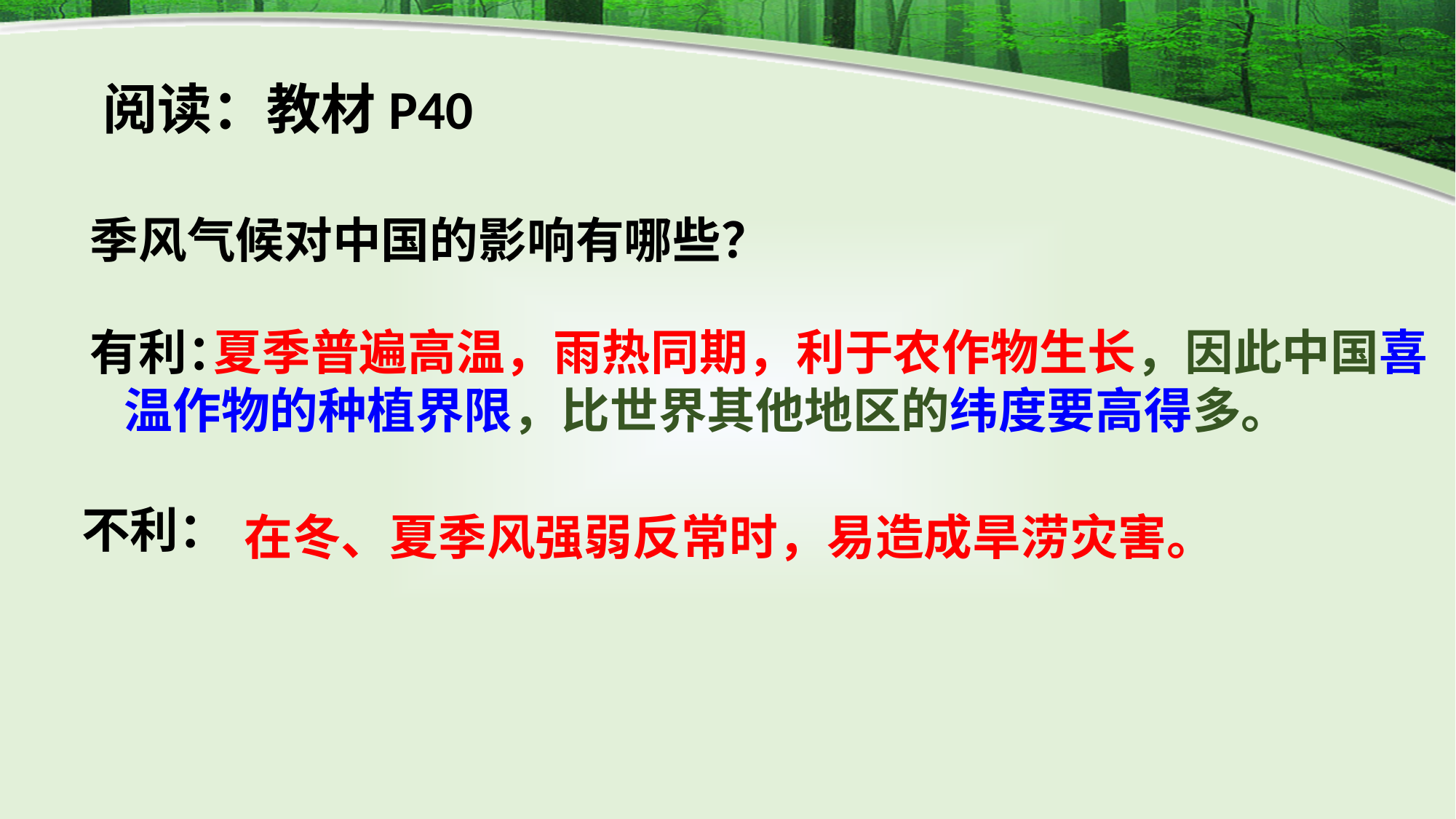

阅读：教材P40
季风气候对中国的影响有哪些？
有利：
       夏季普遍高温，雨热同期，利于农作物生长，因此中国喜温作物的种植界限，比世界其他地区的纬度要高得多。
 在冬、夏季风强弱反常时，易造成旱涝灾害。
不利：